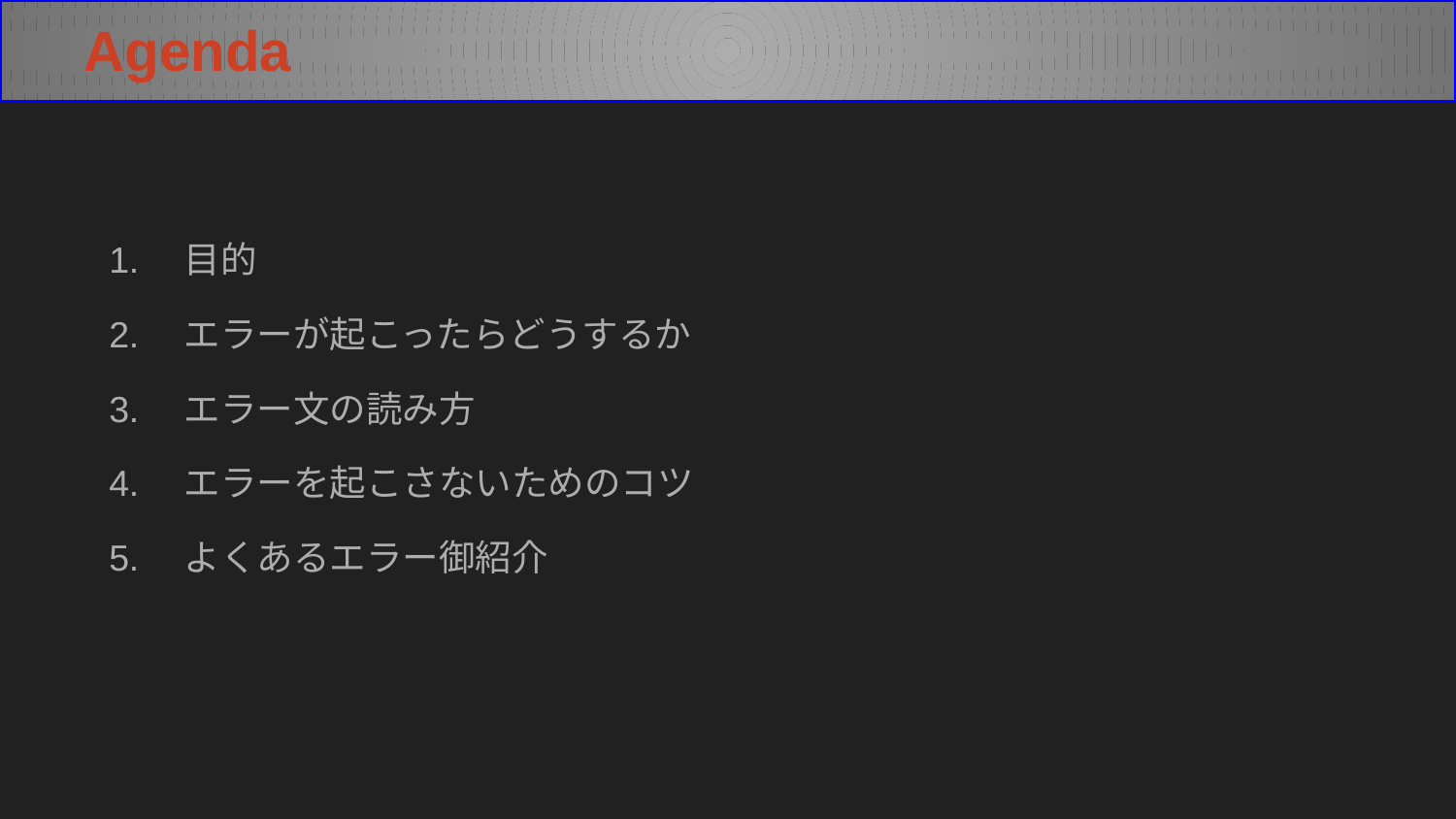

Agenda

　1.　目的
　2.　エラーが起こったらどうするか
　3.　エラー文の読み方
　4.　エラーを起こさないためのコツ
　5.　よくあるエラー御紹介